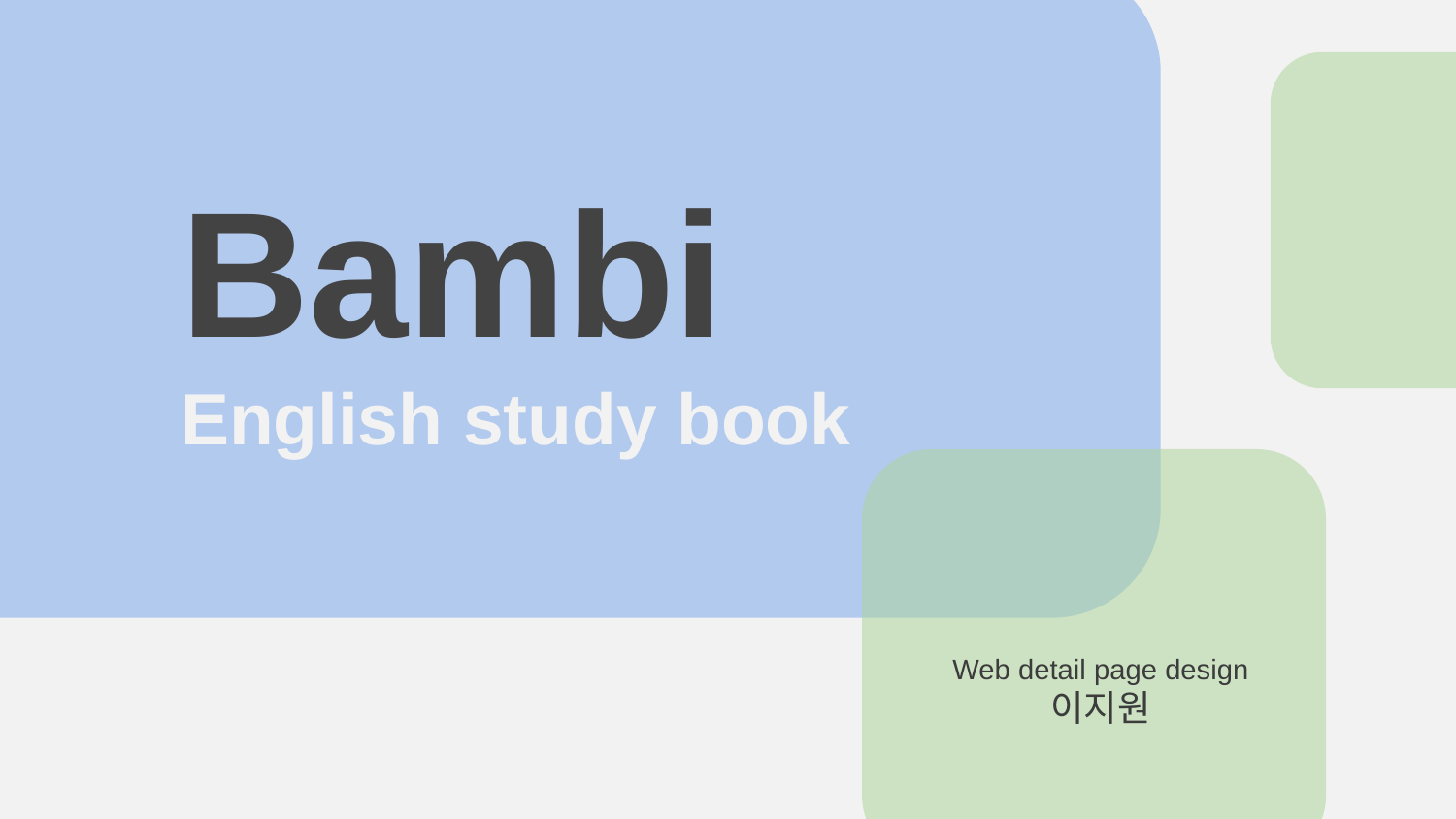

# Bambi English study book
Web detail page design
이지원